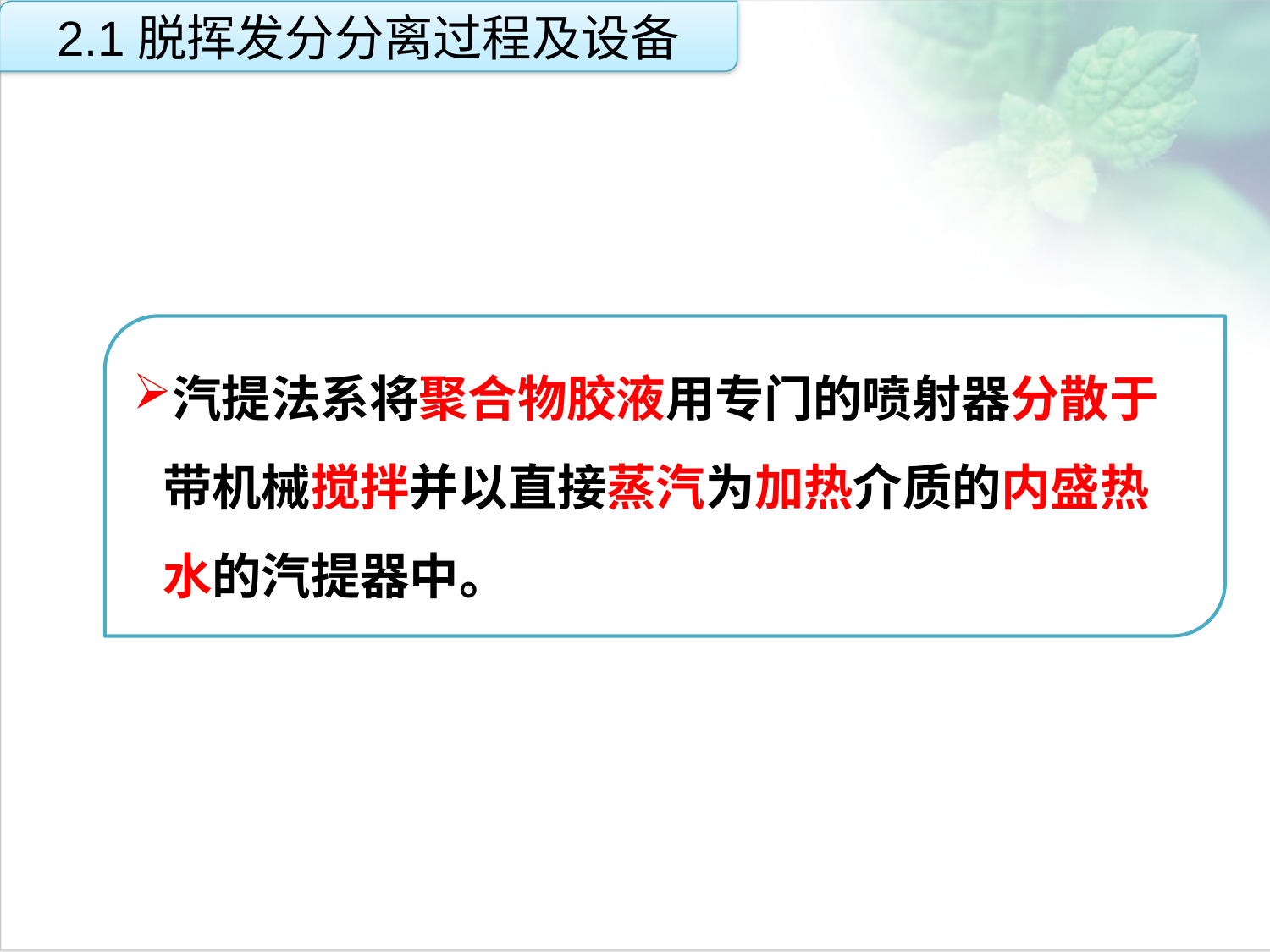

2.1脱挥发分分离过程及设备
点击添加文本
汽提法系将聚合物胶液用专门的喷射器分散于带机械搅拌并以直接蒸汽为加热介质的内盛热水的汽提器中。
点击添加文本
点击添加文本
点击添加文本